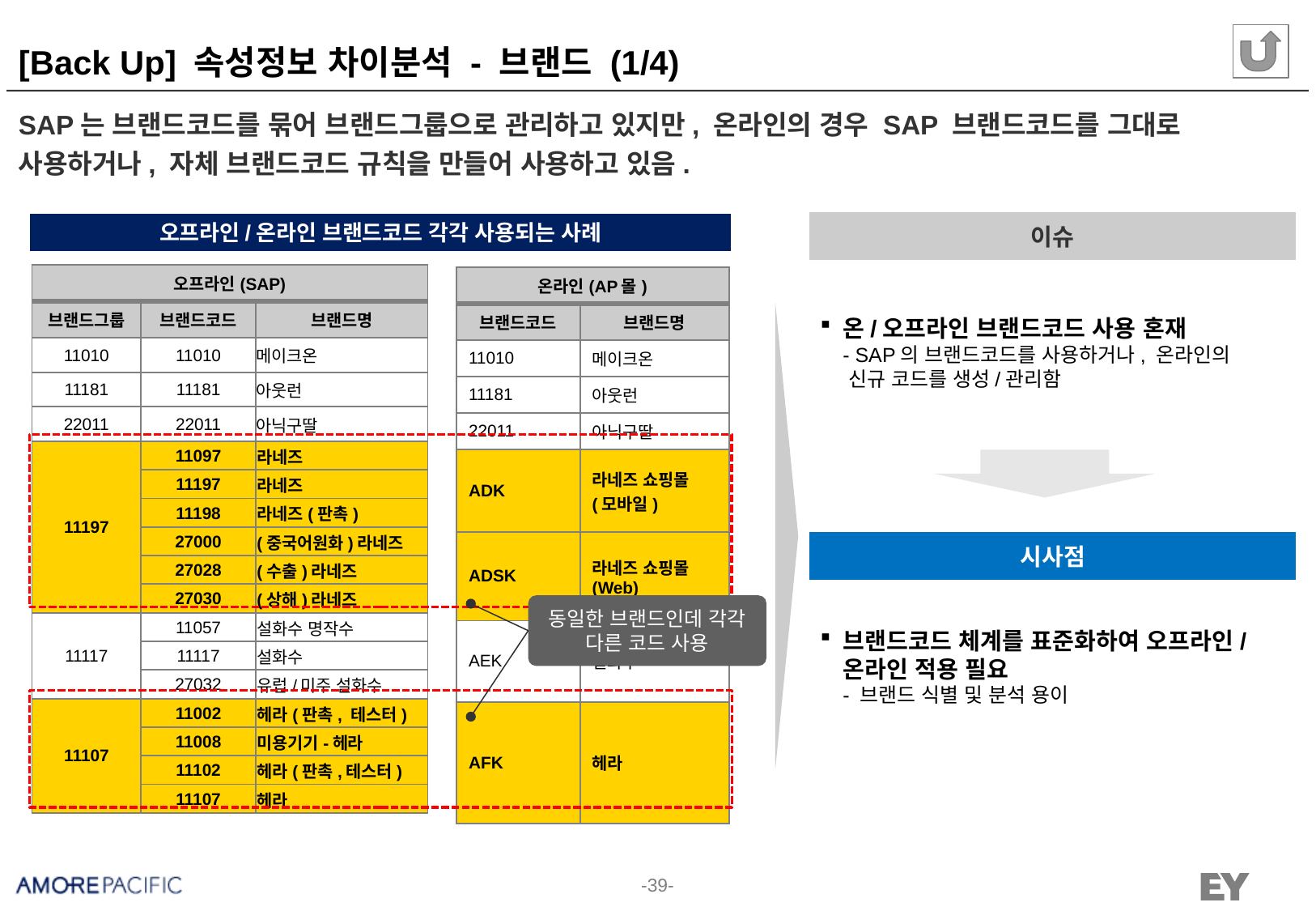

# [Back Up] 속성정보 차이분석 - 브랜드 (1/4)

SAP는 브랜드코드를 묶어 브랜드그룹으로 관리하고 있지만, 온라인의 경우 SAP 브랜드코드를 그대로 사용하거나, 자체 브랜드코드 규칙을 만들어 사용하고 있음.
오프라인/온라인 브랜드코드 각각 사용되는 사례
이슈
온/오프라인 브랜드코드 사용 혼재
- SAP의 브랜드코드를 사용하거나, 온라인의
 신규 코드를 생성/관리함

| 오프라인(SAP) |  |  |
| --- | --- | --- |
| 브랜드그룹 | 브랜드코드 | 브랜드명 |
| 11010 | 11010 | 메이크온 |
| 11181 | 11181 | 아웃런 |
| 22011 | 22011 | 아닉구딸 |
| 11197 | 11097 | 라네즈 |
|  | 11197 | 라네즈 |
|  | 11198 | 라네즈(판촉) |
|  | 27000 | (중국어원화)라네즈 |
|  | 27028 | (수출)라네즈 |
|  | 27030 | (상해)라네즈 |
| 11117 | 11057 | 설화수 명작수 |
|  | 11117 | 설화수 |
|  | 27032 | 유럽/미주 설화수 |
| 11107 | 11002 | 헤라(판촉, 테스터) |
|  | 11008 | 미용기기-헤라 |
|  | 11102 | 헤라(판촉,테스터) |
|  | 11107 | 헤라 |
| 온라인(AP몰) |  |
| --- | --- |
| 브랜드코드 | 브랜드명 |
| 11010 | 메이크온 |
| 11181 | 아웃런 |
| 22011 | 아닉구딸 |
| ADK | 라네즈 쇼핑몰 (모바일) |
| ADSK | 라네즈 쇼핑몰 (Web) |
| AEK | 설화수 |
| AFK | 헤라 |

시사점
브랜드코드 체계를 표준화하여 오프라인/ 온라인 적용 필요
- 브랜드 식별 및 분석 용이

동일한 브랜드인데 각각 다른 코드 사용